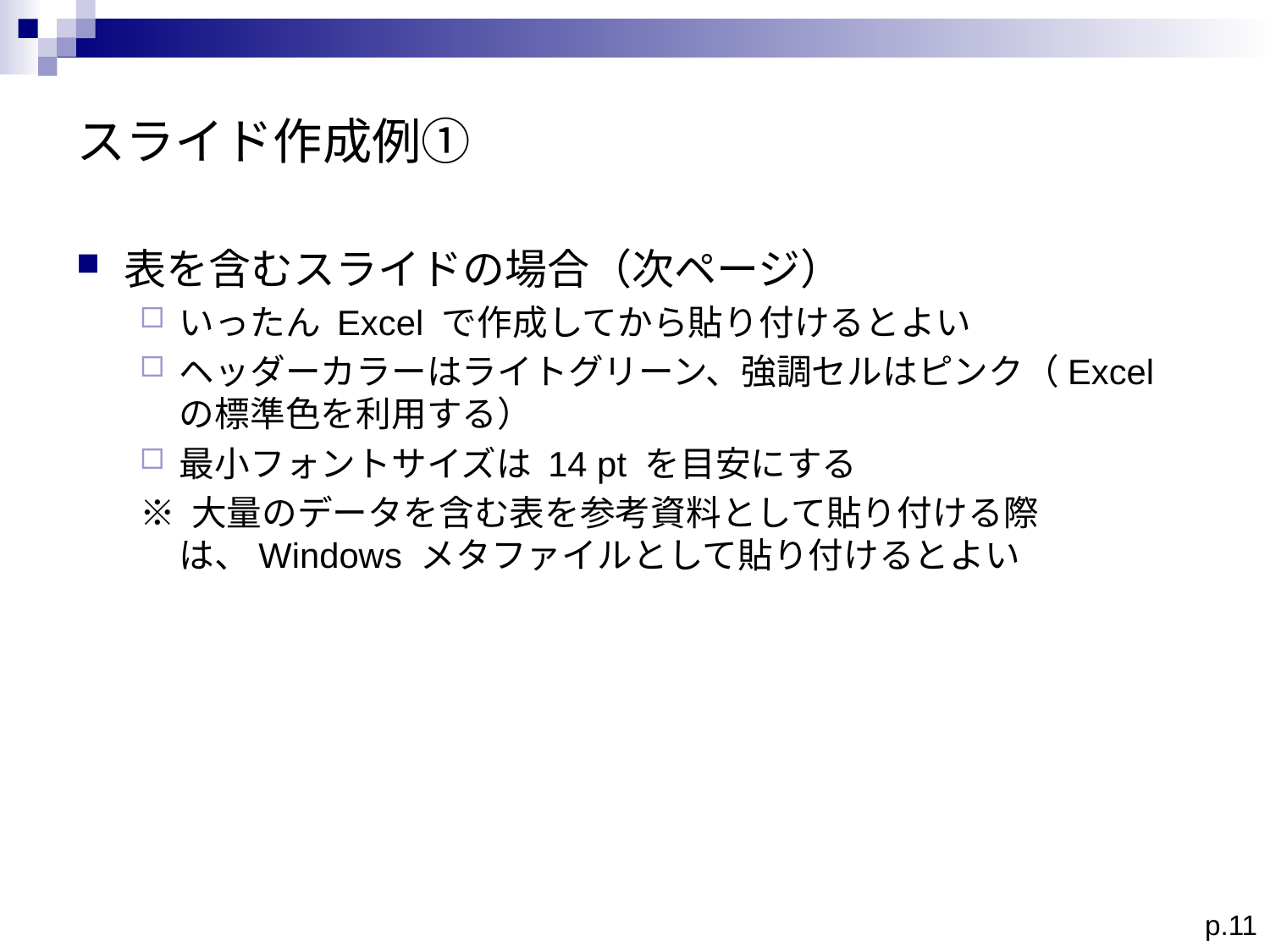

# スライド作成例①
表を含むスライドの場合（次ページ）
いったん Excel で作成してから貼り付けるとよい
ヘッダーカラーはライトグリーン、強調セルはピンク（Excel の標準色を利用する）
最小フォントサイズは 14 pt を目安にする
※ 大量のデータを含む表を参考資料として貼り付ける際は、Windows メタファイルとして貼り付けるとよい